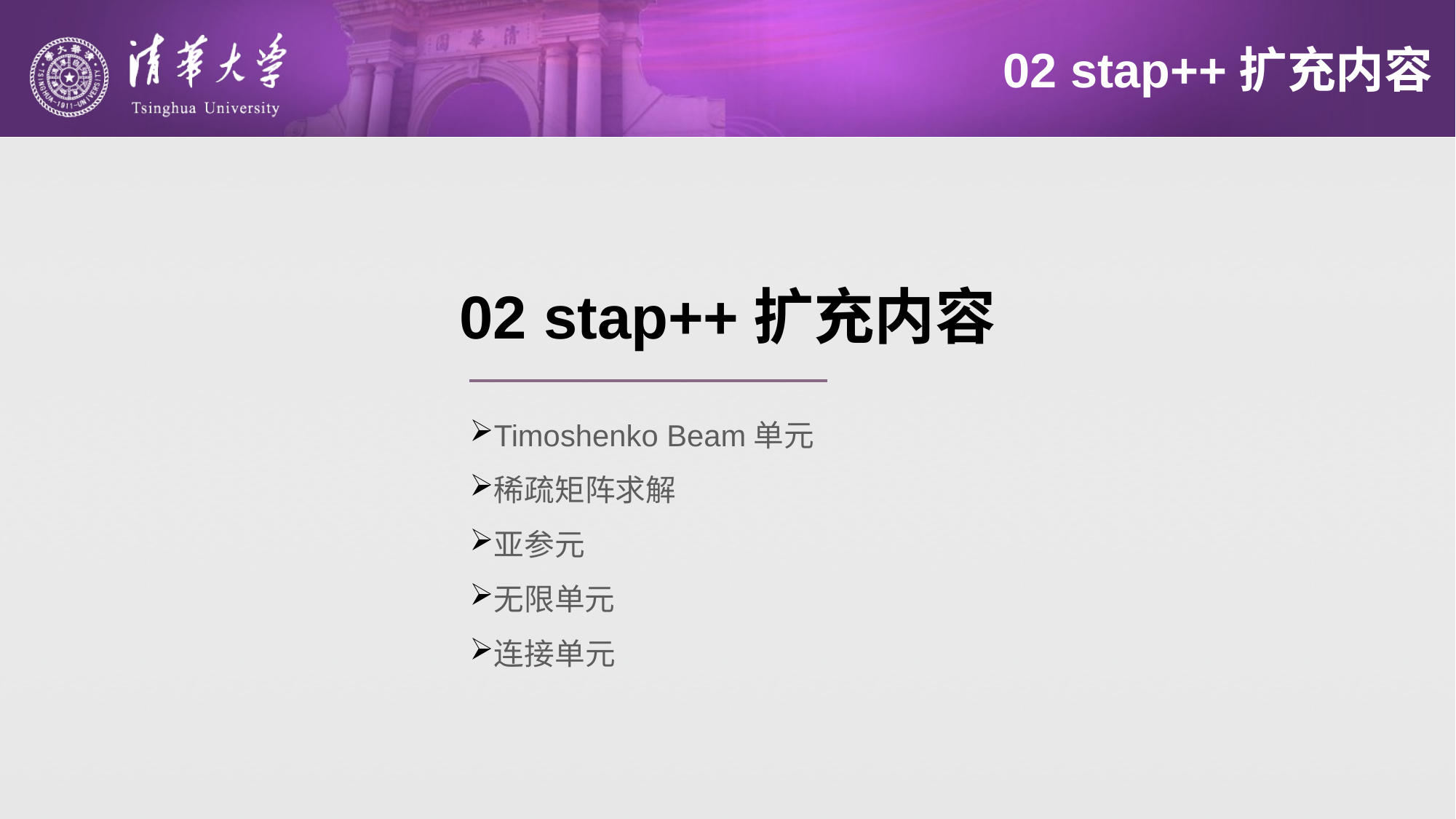

# 02 stap++扩充内容
02 stap++扩充内容

Timoshenko Beam单元
稀疏矩阵求解
亚参元
无限单元
连接单元
17